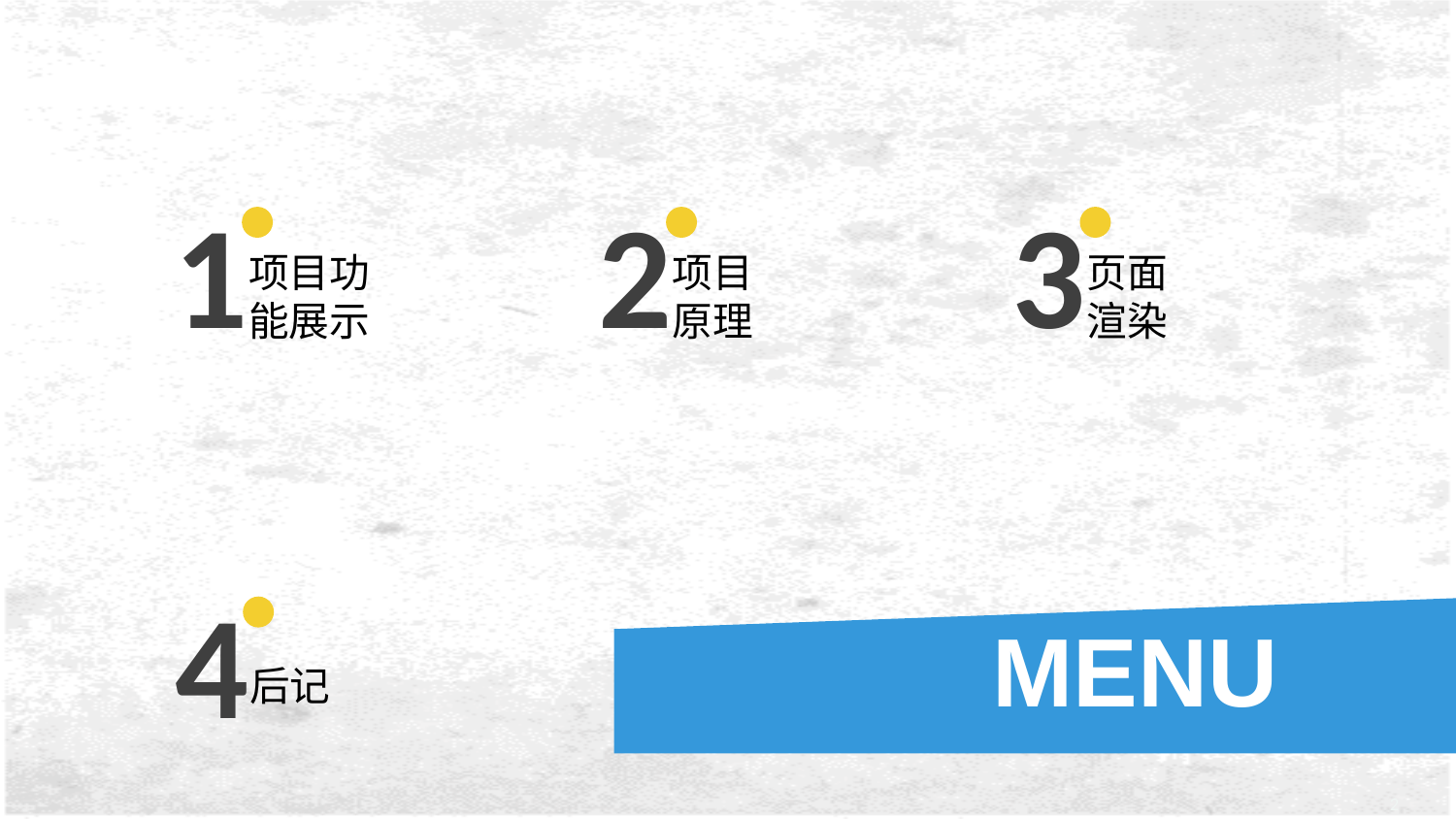

1

项目功能展示
2
3

项目原理
页面渲染
4

MENU
后记